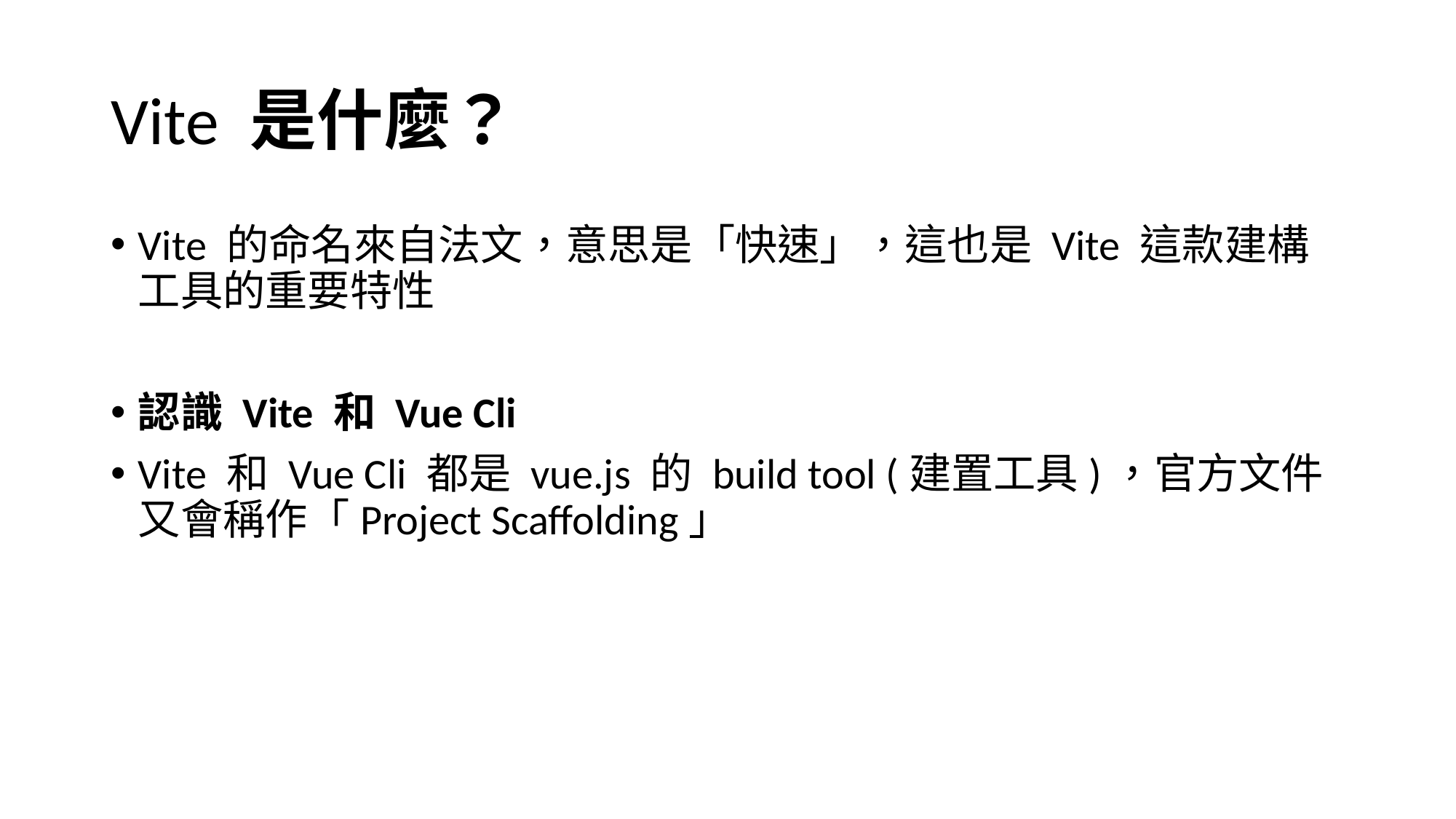

# Vite 是什麼？
Vite 的命名來自法文，意思是「快速」，這也是 Vite 這款建構工具的重要特性

認識 Vite 和 Vue Cli
Vite 和 Vue Cli 都是 vue.js 的 build tool (建置工具)，官方文件又會稱作「Project Scaffolding」